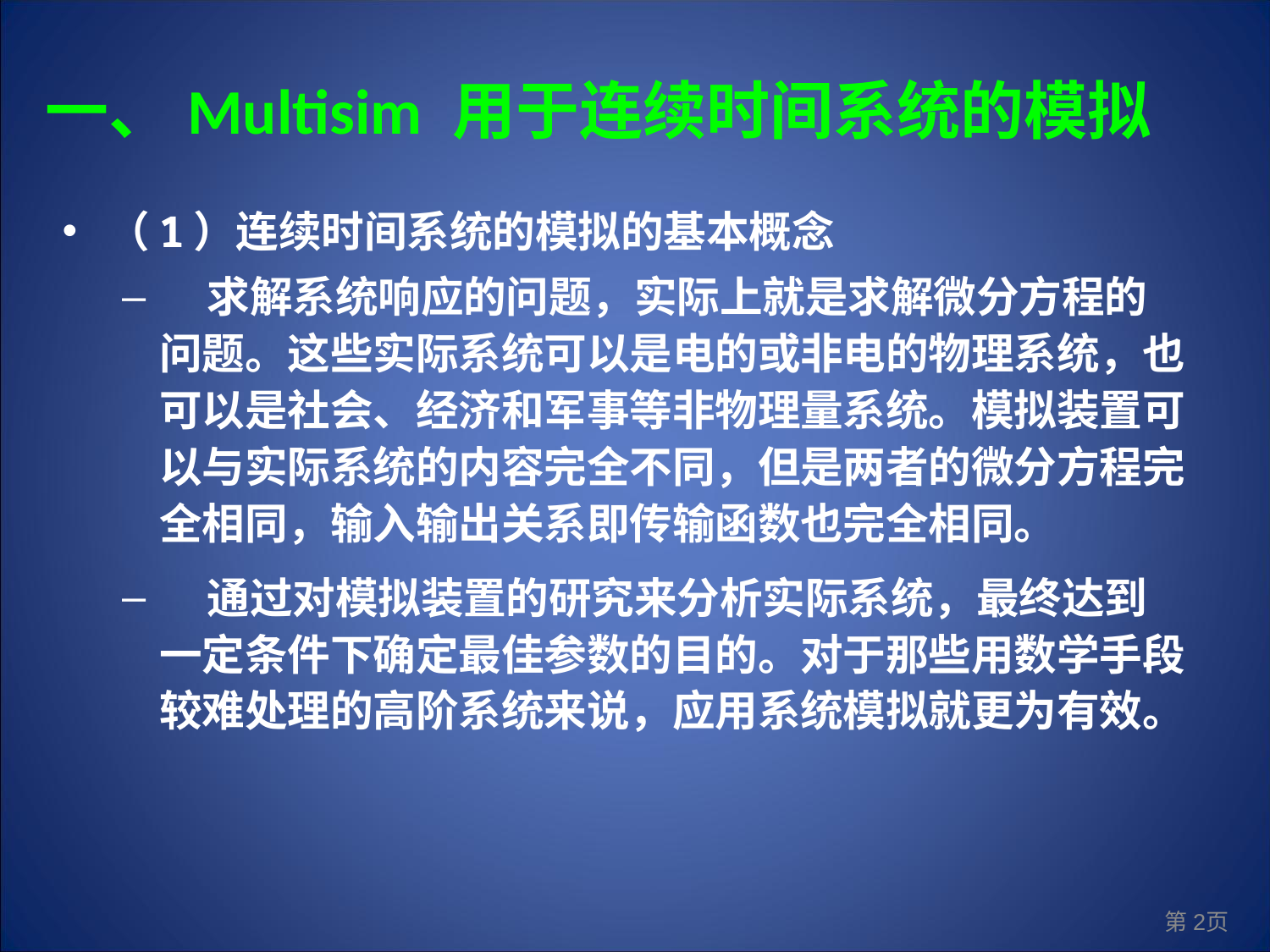

一、Multisim 用于连续时间系统的模拟

（1）连续时间系统的模拟的基本概念
    求解系统响应的问题，实际上就是求解微分方程的问题。这些实际系统可以是电的或非电的物理系统，也可以是社会、经济和军事等非物理量系统。模拟装置可以与实际系统的内容完全不同，但是两者的微分方程完全相同，输入输出关系即传输函数也完全相同。
    通过对模拟装置的研究来分析实际系统，最终达到一定条件下确定最佳参数的目的。对于那些用数学手段较难处理的高阶系统来说，应用系统模拟就更为有效。